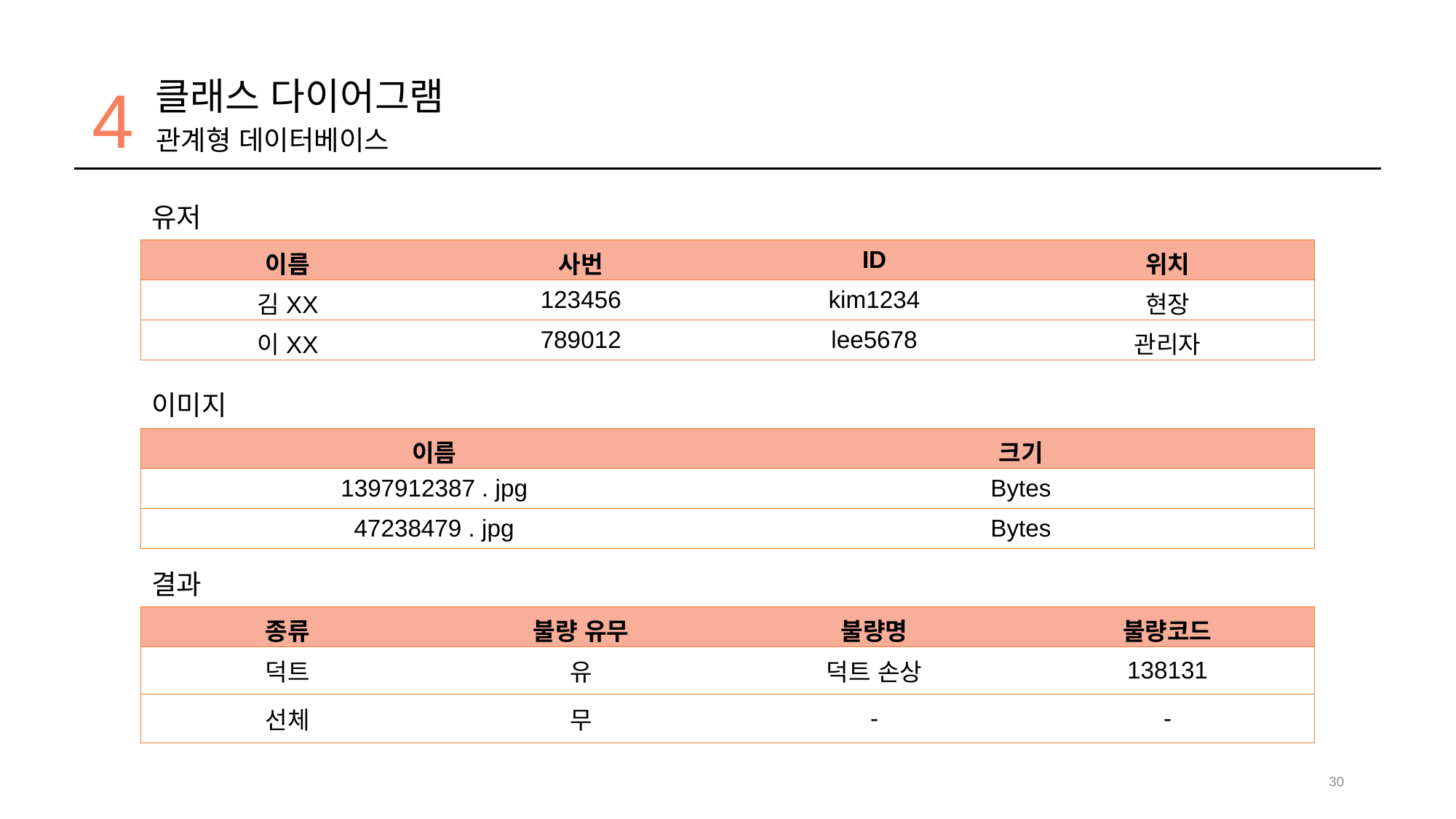

4
클래스 다이어그램
관계형 데이터베이스
유저
| 이름 | 사번 | ID | 위치 |
| --- | --- | --- | --- |
| 김XX | 123456 | kim1234 | 현장 |
| 이XX | 789012 | lee5678 | 관리자 |
이미지
| 이름 | 크기 |
| --- | --- |
| 1397912387 . jpg | Bytes |
| 47238479 . jpg | Bytes |
결과
| 종류 | 불량 유무 | 불량명 | 불량코드 |
| --- | --- | --- | --- |
| 덕트 | 유 | 덕트 손상 | 138131 |
| 선체 | 무 | - | - |
30